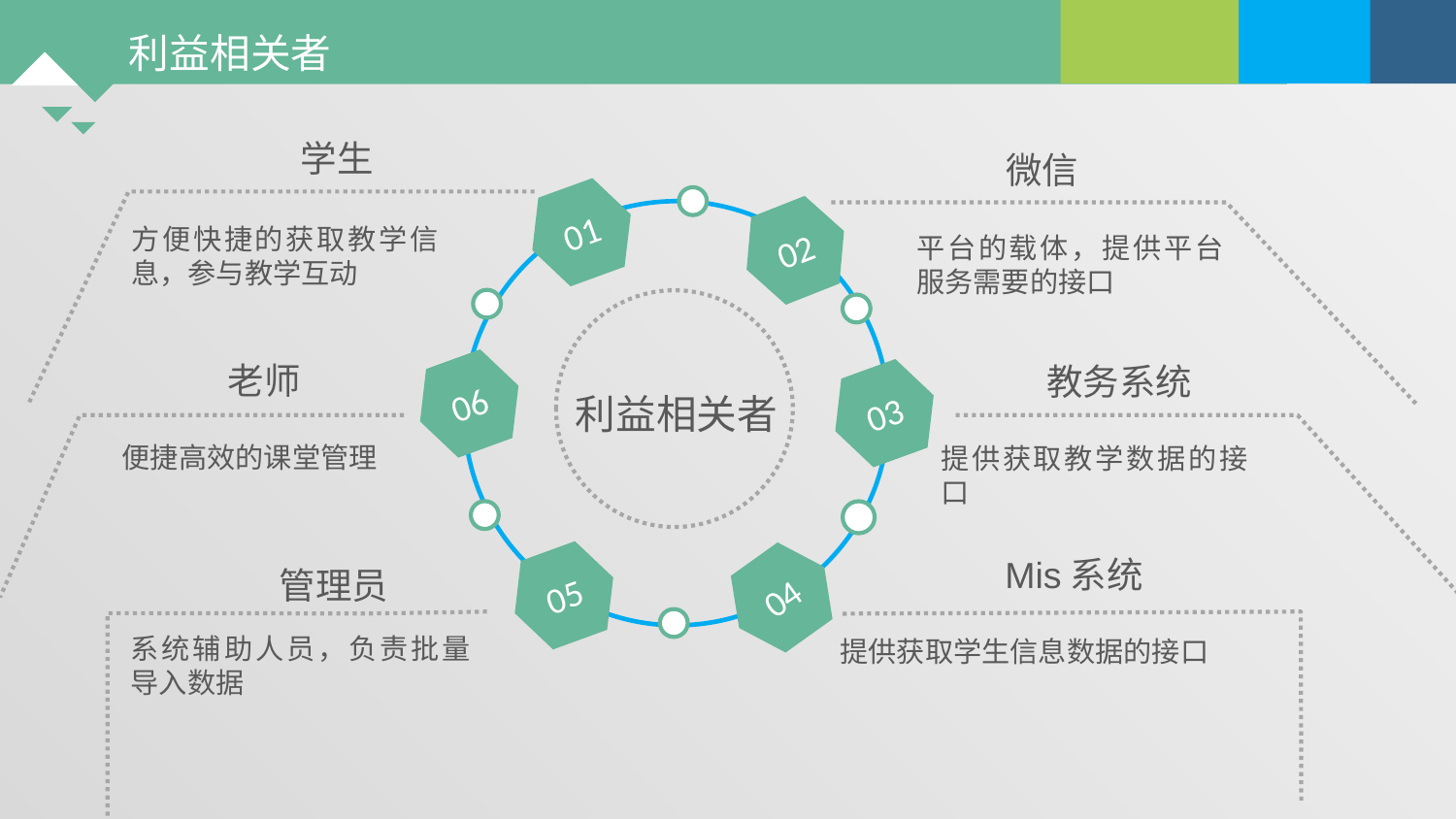

学生
微信
01

02
方便快捷的获取教学信息，参与教学互动
平台的载体，提供平台服务需要的接口

利益相关者

老师
教务系统
06
03

便捷高效的课堂管理
提供获取教学数据的接口

Mis系统
05
04
管理员

系统辅助人员，负责批量导入数据
提供获取学生信息数据的接口